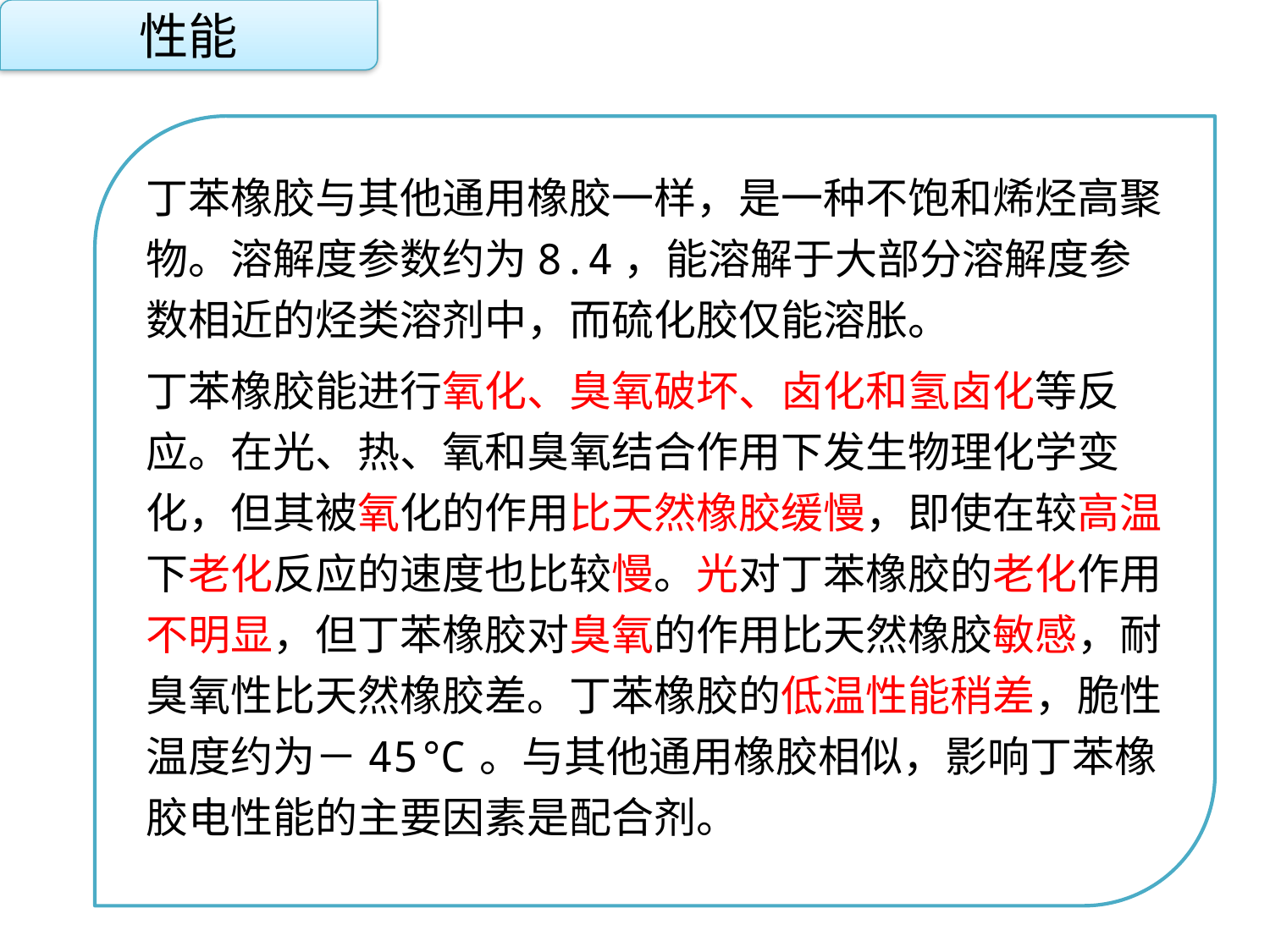

性能
丁苯橡胶与其他通用橡胶一样，是一种不饱和烯烃高聚物。溶解度参数约为8.4，能溶解于大部分溶解度参数相近的烃类溶剂中，而硫化胶仅能溶胀。
丁苯橡胶能进行氧化、臭氧破坏、卤化和氢卤化等反应。在光、热、氧和臭氧结合作用下发生物理化学变化，但其被氧化的作用比天然橡胶缓慢，即使在较高温下老化反应的速度也比较慢。光对丁苯橡胶的老化作用不明显，但丁苯橡胶对臭氧的作用比天然橡胶敏感，耐臭氧性比天然橡胶差。丁苯橡胶的低温性能稍差，脆性温度约为－45℃。与其他通用橡胶相似，影响丁苯橡胶电性能的主要因素是配合剂。
点击添加文本
点击添加文本
点击添加文本
点击添加文本